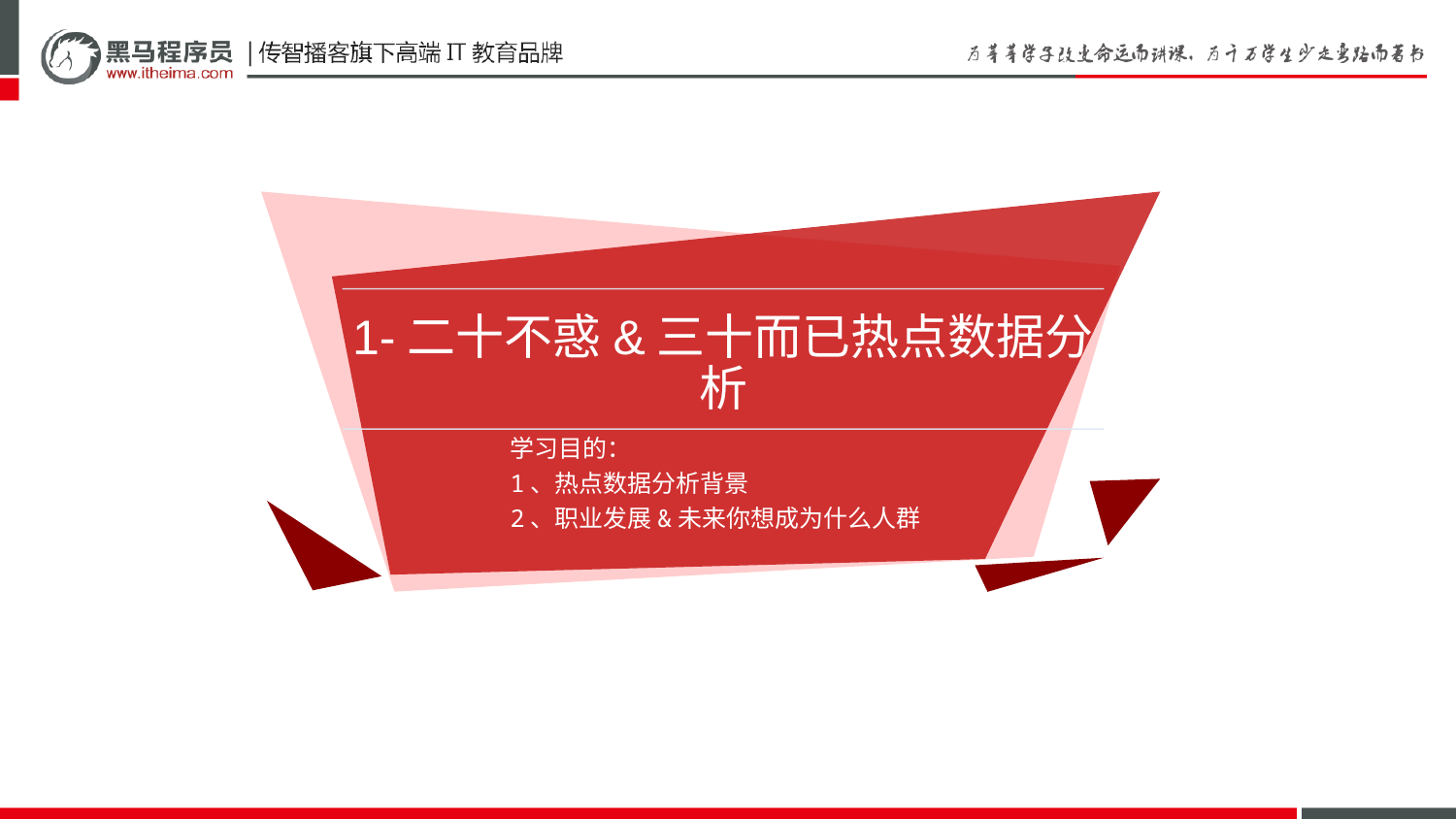

1-二十不惑&三十而已热点数据分析

学习目的：
1、热点数据分析背景
2、职业发展&未来你想成为什么人群